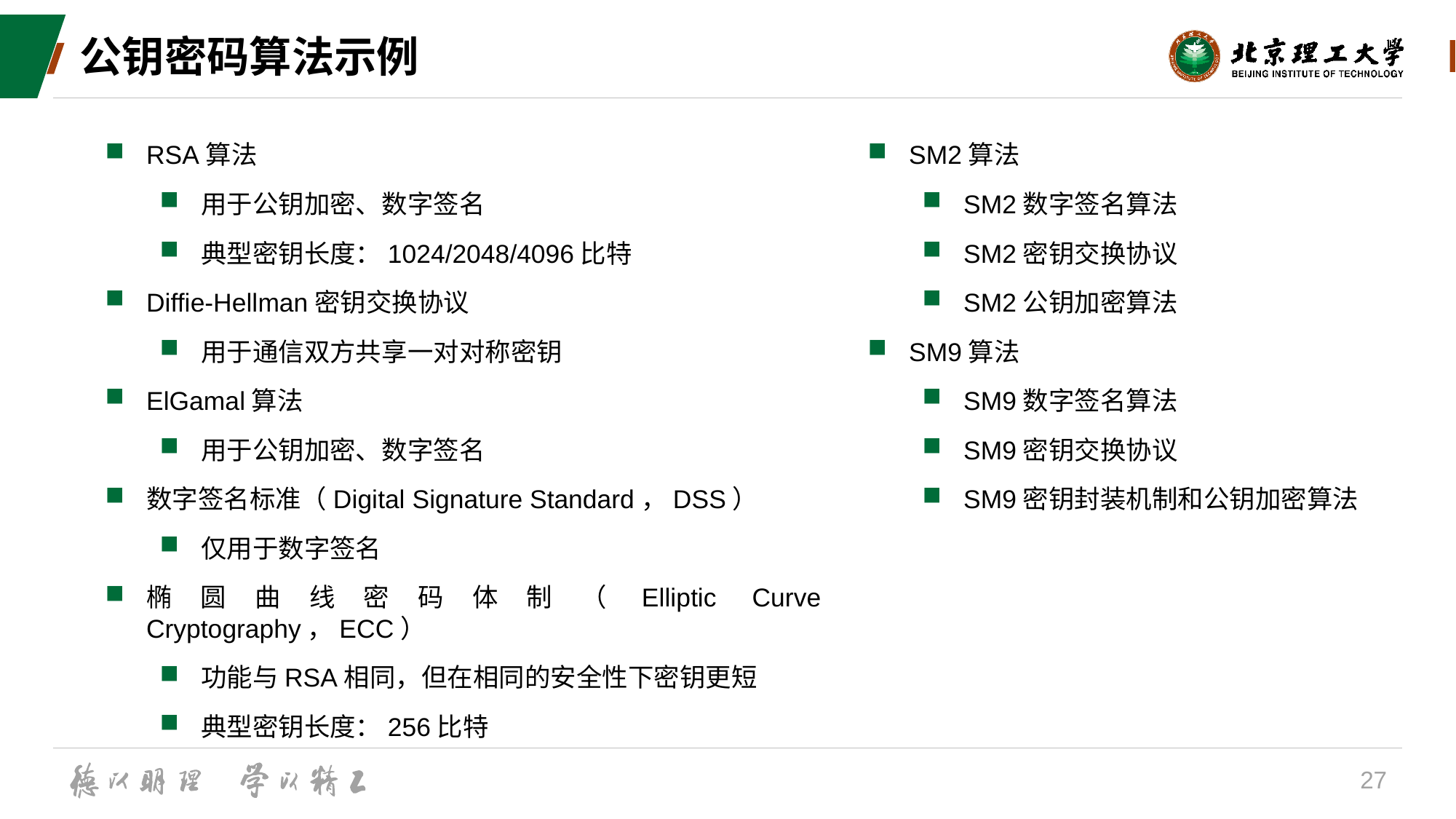

# 公钥密码算法示例
RSA算法
用于公钥加密、数字签名
典型密钥长度：1024/2048/4096比特
Diffie-Hellman密钥交换协议
用于通信双方共享一对对称密钥
ElGamal算法
用于公钥加密、数字签名
数字签名标准（Digital Signature Standard，DSS）
仅用于数字签名
椭圆曲线密码体制（Elliptic Curve Cryptography，ECC）
功能与RSA相同，但在相同的安全性下密钥更短
典型密钥长度：256比特
SM2算法
SM2数字签名算法
SM2密钥交换协议
SM2公钥加密算法
SM9算法
SM9数字签名算法
SM9密钥交换协议
SM9密钥封装机制和公钥加密算法